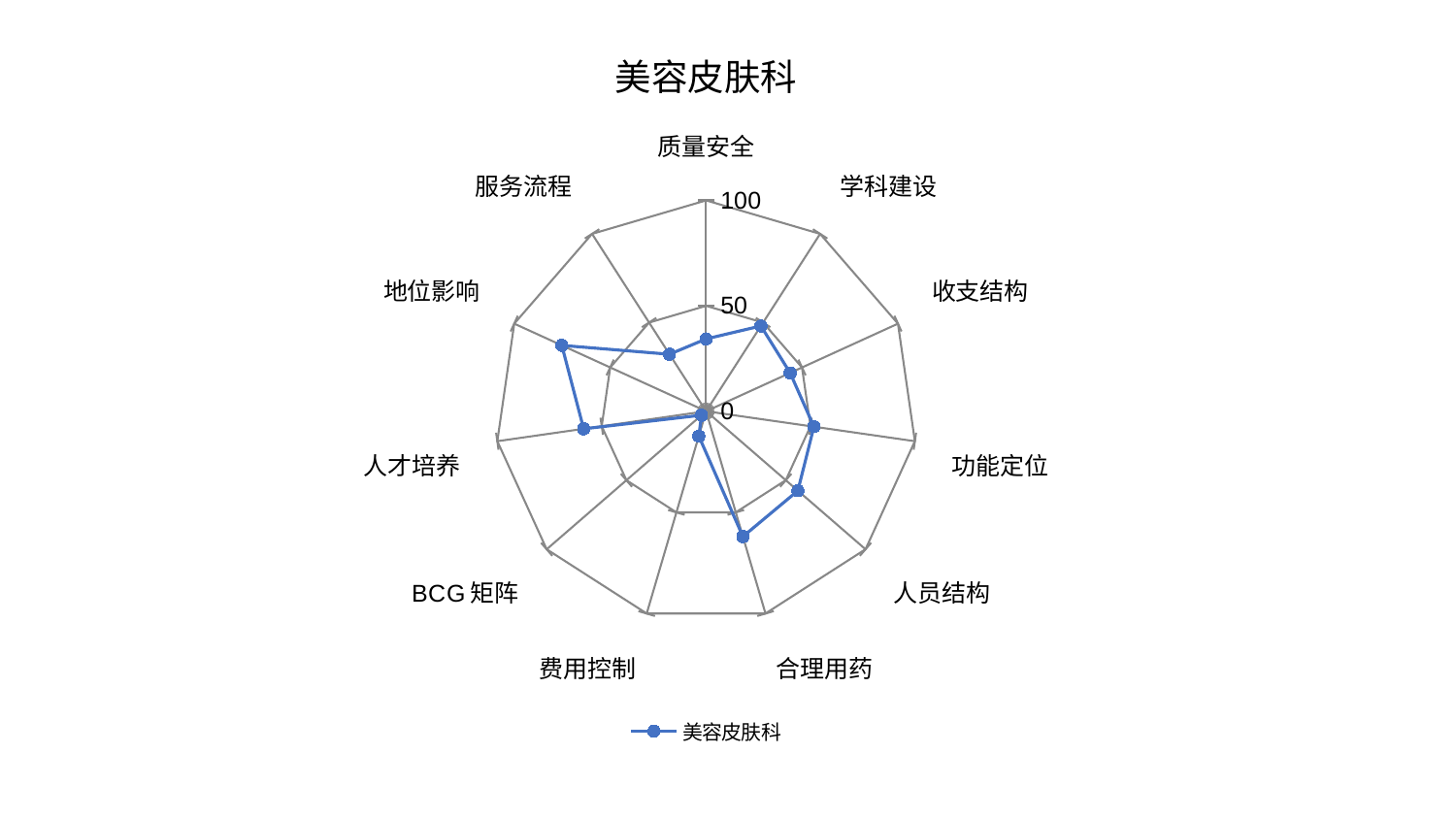

### Chart: 美容皮肤科

| Category | 美容皮肤科 |
|---|---|
| 质量安全 | 34.29766510739201 |
| 学科建设 | 48.06951401882649 |
| 收支结构 | 43.804394480565165 |
| 功能定位 | 51.65979843274463 |
| 人员结构 | 57.5849769812338 |
| 合理用药 | 61.94663882267797 |
| 费用控制 | 12.316127912054668 |
| BCG矩阵 | 2.8916628362740706 |
| 人才培养 | 58.658553678512796 |
| 地位影响 | 75.21333782022373 |
| 服务流程 | 32.125635567143384 |
133